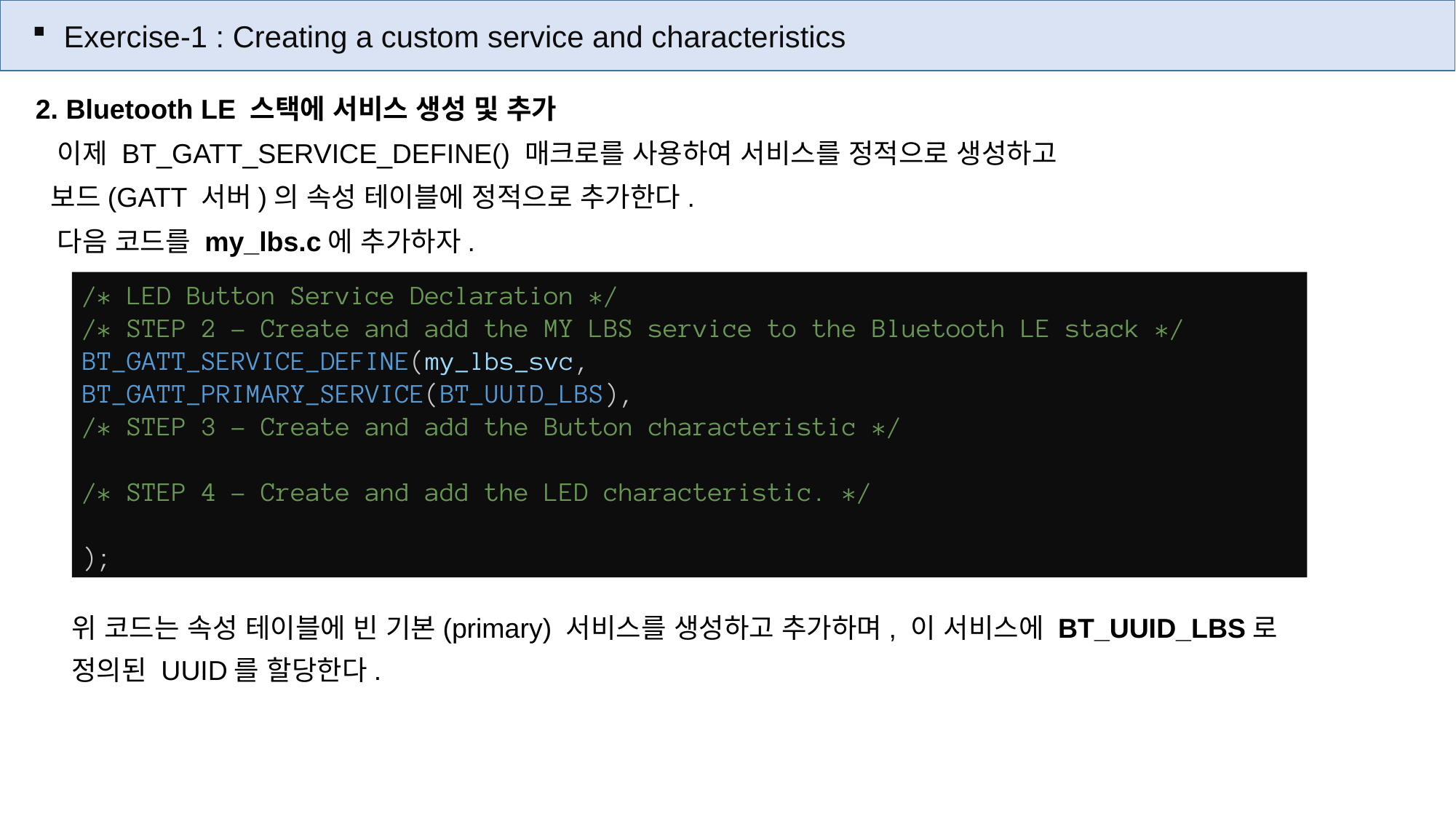

Exercise-1 : Creating a custom service and characteristics
2. Bluetooth LE 스택에 서비스 생성 및 추가
  이제 BT_GATT_SERVICE_DEFINE() 매크로를 사용하여 서비스를 정적으로 생성하고
  보드(GATT 서버)의 속성 테이블에 정적으로 추가한다.
  다음 코드를 my_lbs.c에 추가하자.
/* LED Button Service Declaration */
/* STEP 2 - Create and add the MY LBS service to the Bluetooth LE stack */
BT_GATT_SERVICE_DEFINE(my_lbs_svc,
BT_GATT_PRIMARY_SERVICE(BT_UUID_LBS),
/* STEP 3 - Create and add the Button characteristic */
/* STEP 4 - Create and add the LED characteristic. */
);
위 코드는 속성 테이블에 빈 기본(primary) 서비스를 생성하고 추가하며, 이 서비스에 BT_UUID_LBS로 정의된 UUID를 할당한다.